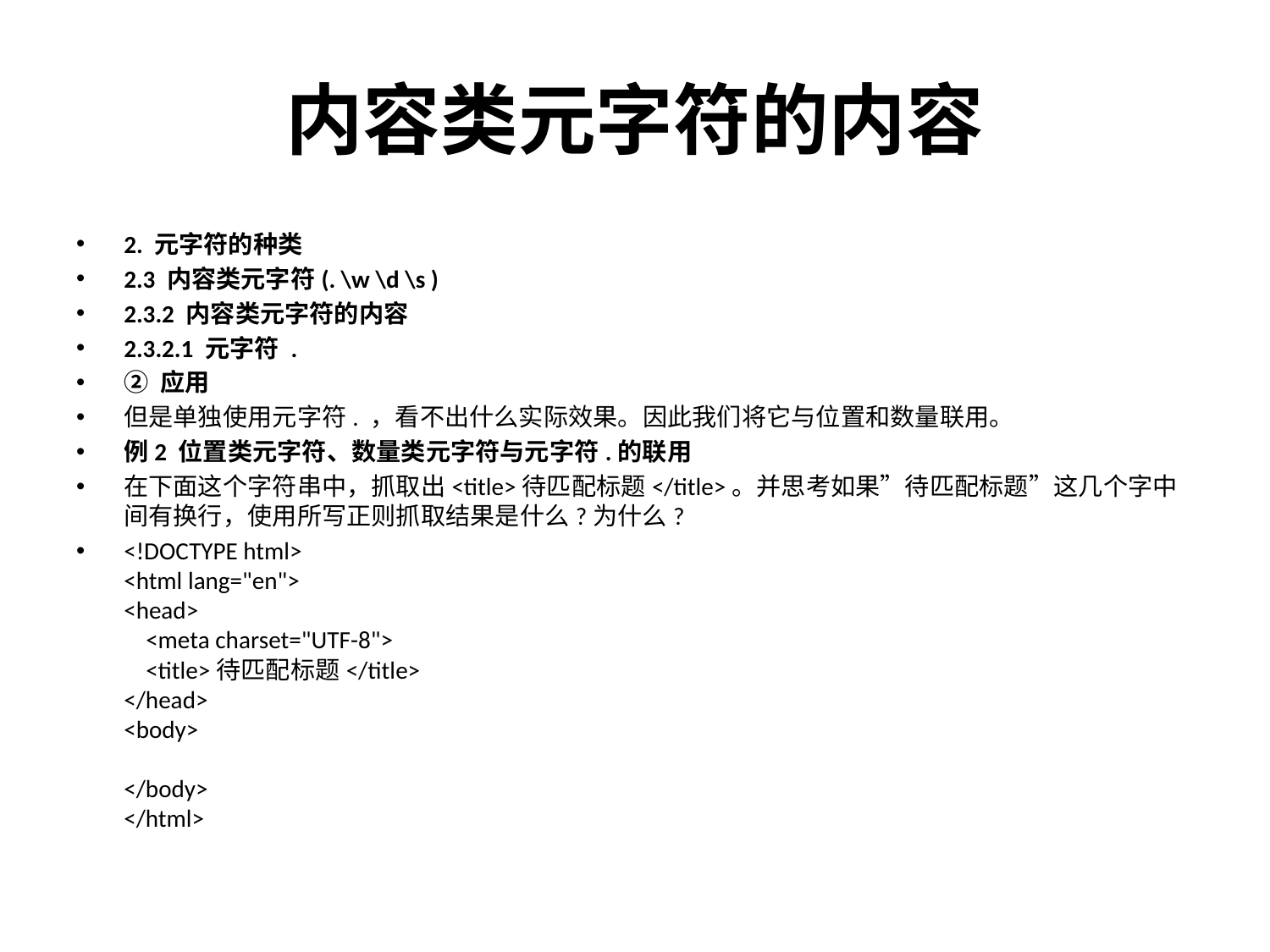

# 内容类元字符的内容
2. 元字符的种类
2.3 内容类元字符(. \w \d \s )
2.3.2 内容类元字符的内容
2.3.2.1 元字符 .
② 应用
但是单独使用元字符. ，看不出什么实际效果。因此我们将它与位置和数量联用。
例2 位置类元字符、数量类元字符与元字符.的联用
在下面这个字符串中，抓取出<title>待匹配标题</title>。并思考如果”待匹配标题”这几个字中间有换行，使用所写正则抓取结果是什么?为什么?
<!DOCTYPE html>
<html lang="en">
<head>
    <meta charset="UTF-8">
    <title>待匹配标题</title>
</head>
<body>
</body>
</html>